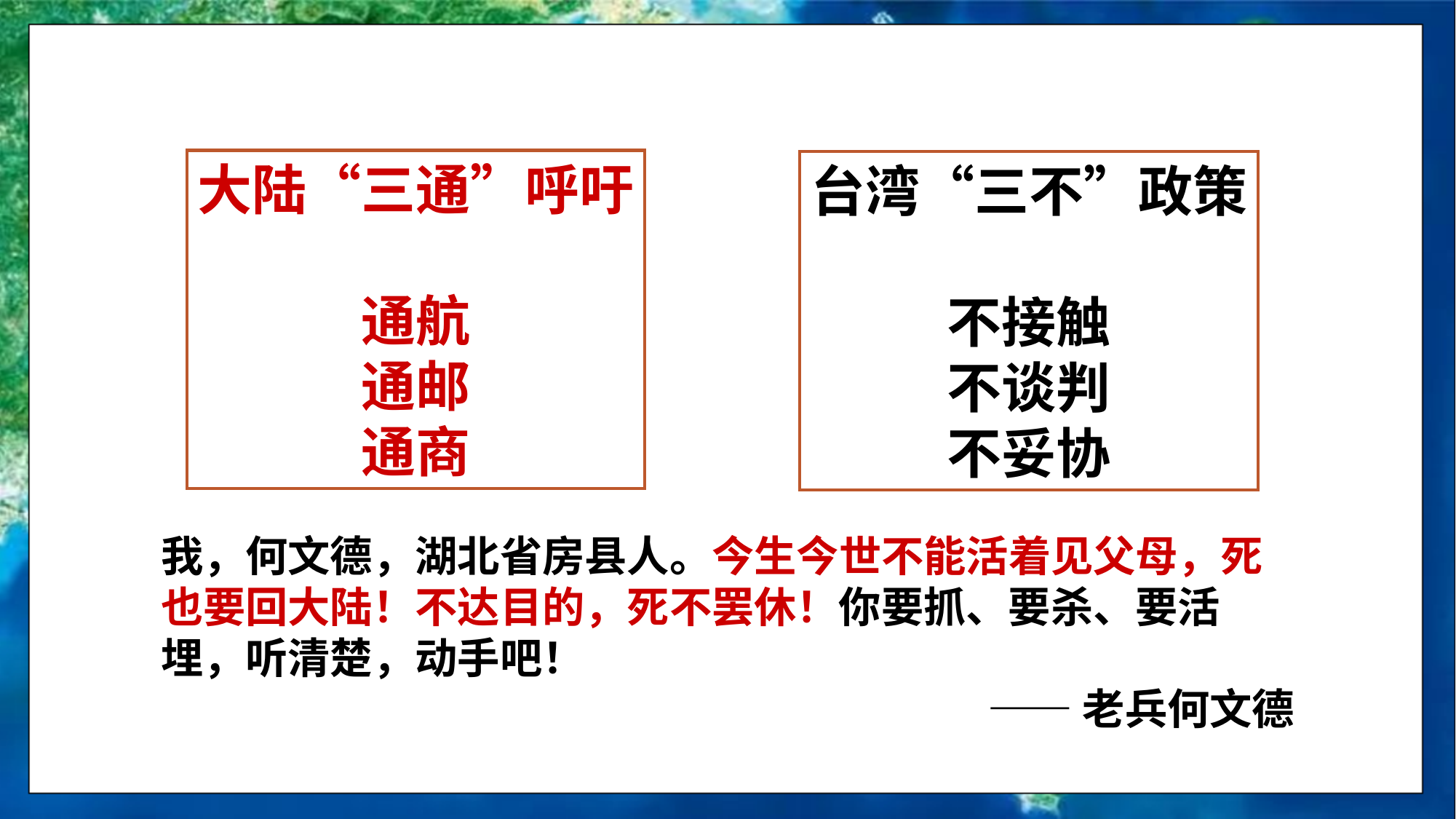

大陆“三通”呼吁

通航
通邮
通商
台湾“三不”政策

不接触
不谈判
不妥协
我，何文德，湖北省房县人。今生今世不能活着见父母，死也要回大陆！不达目的，死不罢休！你要抓、要杀、要活埋，听清楚，动手吧！
——老兵何文德